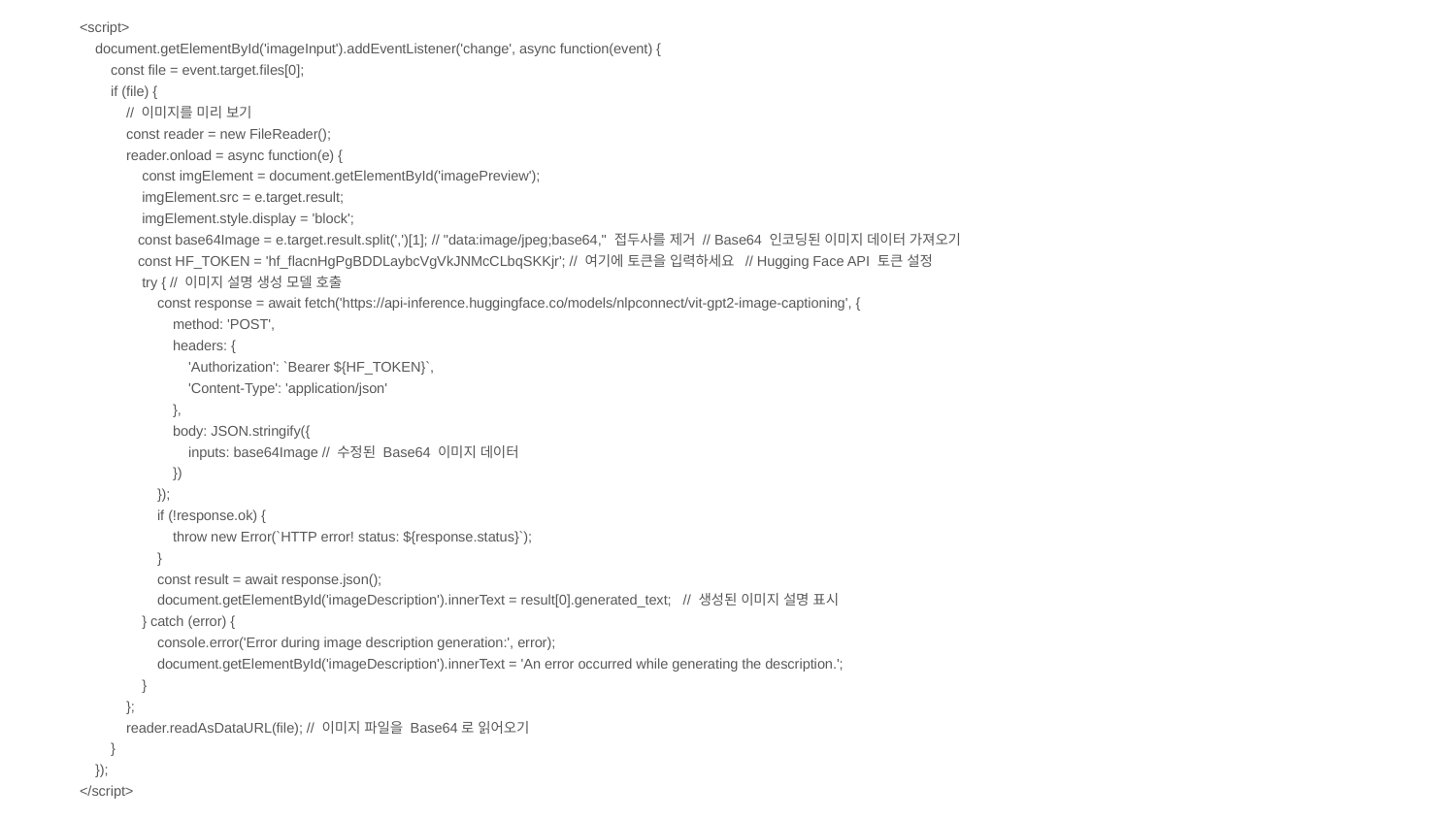

<script>
        document.getElementById('imageInput').addEventListener('change', async function(event) {
            const file = event.target.files[0];
            if (file) {
                // 이미지를 미리 보기
                const reader = new FileReader();
                reader.onload = async function(e) {
                    const imgElement = document.getElementById('imagePreview');
                    imgElement.src = e.target.result;
                    imgElement.style.display = 'block';
                   const base64Image = e.target.result.split(',')[1]; // "data:image/jpeg;base64," 접두사를 제거 // Base64 인코딩된 이미지 데이터 가져오기
                   const HF_TOKEN = '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'; // 여기에 토큰을 입력하세요  // Hugging Face API 토큰 설정
                    try { // 이미지 설명 생성 모델 호출
                        const response = await fetch('https://api-inference.huggingface.co/models/nlpconnect/vit-gpt2-image-captioning', {
                            method: 'POST',
                            headers: {
                                'Authorization': `Bearer ${HF_TOKEN}`,
                                'Content-Type': 'application/json'
                            },
                            body: JSON.stringify({
                                inputs: base64Image // 수정된 Base64 이미지 데이터
                            })
                        });
                        if (!response.ok) {
                            throw new Error(`HTTP error! status: ${response.status}`);
                        }
                        const result = await response.json();
                        document.getElementById('imageDescription').innerText = result[0].generated_text;   // 생성된 이미지 설명 표시
                    } catch (error) {
                        console.error('Error during image description generation:', error);
                        document.getElementById('imageDescription').innerText = 'An error occurred while generating the description.';
                    }
                };
                reader.readAsDataURL(file); // 이미지 파일을 Base64로 읽어오기
            }
        });
    </script>